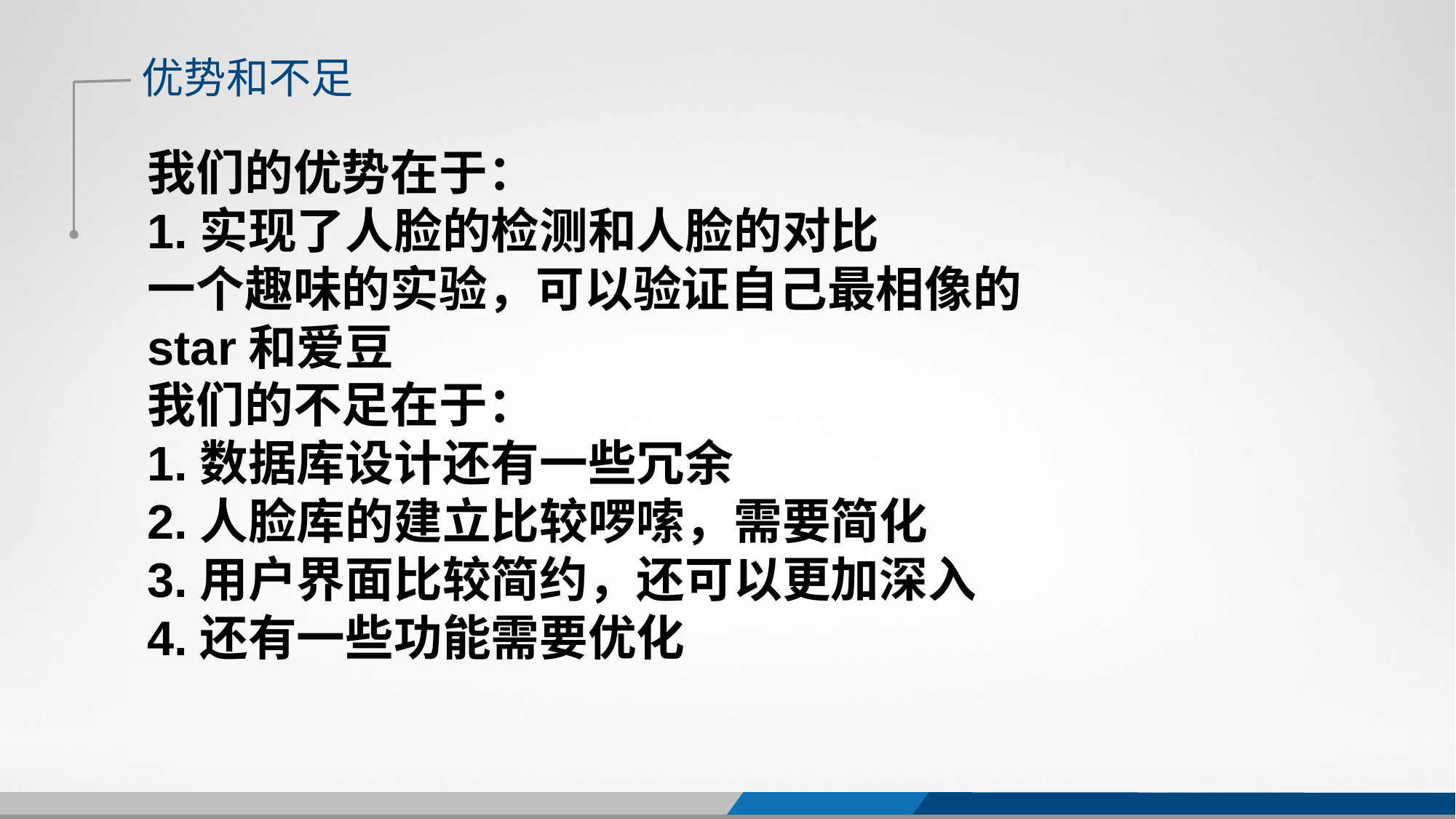

优势和不足
我们的优势在于：
1.实现了人脸的检测和人脸的对比
一个趣味的实验，可以验证自己最相像的star和爱豆
我们的不足在于：
1.数据库设计还有一些冗余
2.人脸库的建立比较啰嗦，需要简化
3.用户界面比较简约，还可以更加深入
4.还有一些功能需要优化